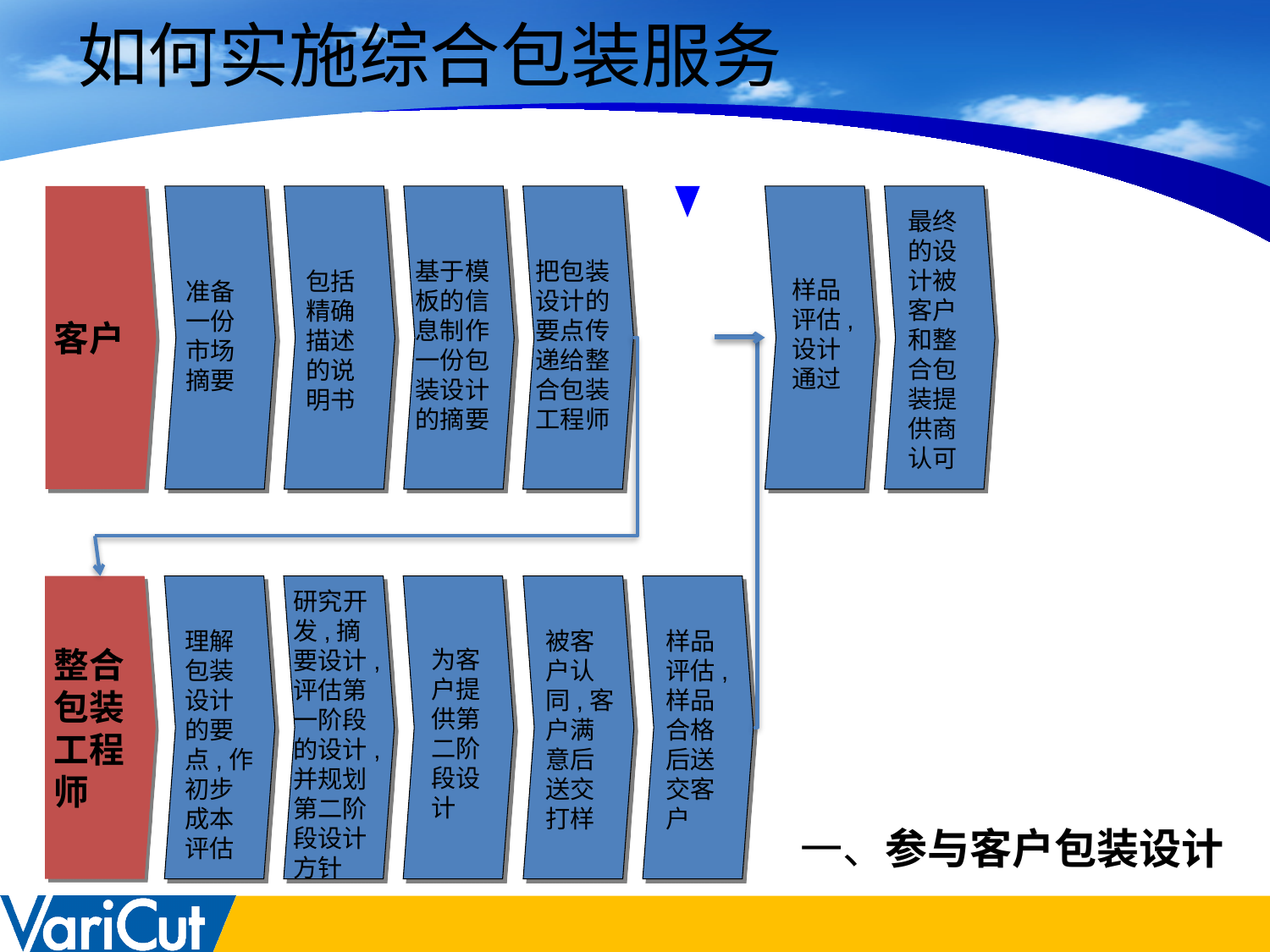

# 如何实施综合包装服务
客户

最终的设计被客户和整合包装提供商认可
基于模板的信息制作一份包装设计的摘要
把包装设计的要点传递给整合包装工程师
包括精确描述的说明书
样品评估,设计通过
准备一份市场摘要
整合包装工程师

研究开发,摘要设计,评估第一阶段的设计,并规划第二阶段设计方针
理解包装设计的要点,作初步成本评估
被客户认同,客户满意后送交打样
样品评估,样品合格后送交客户
为客户提供第二阶段设计
一、参与客户包装设计